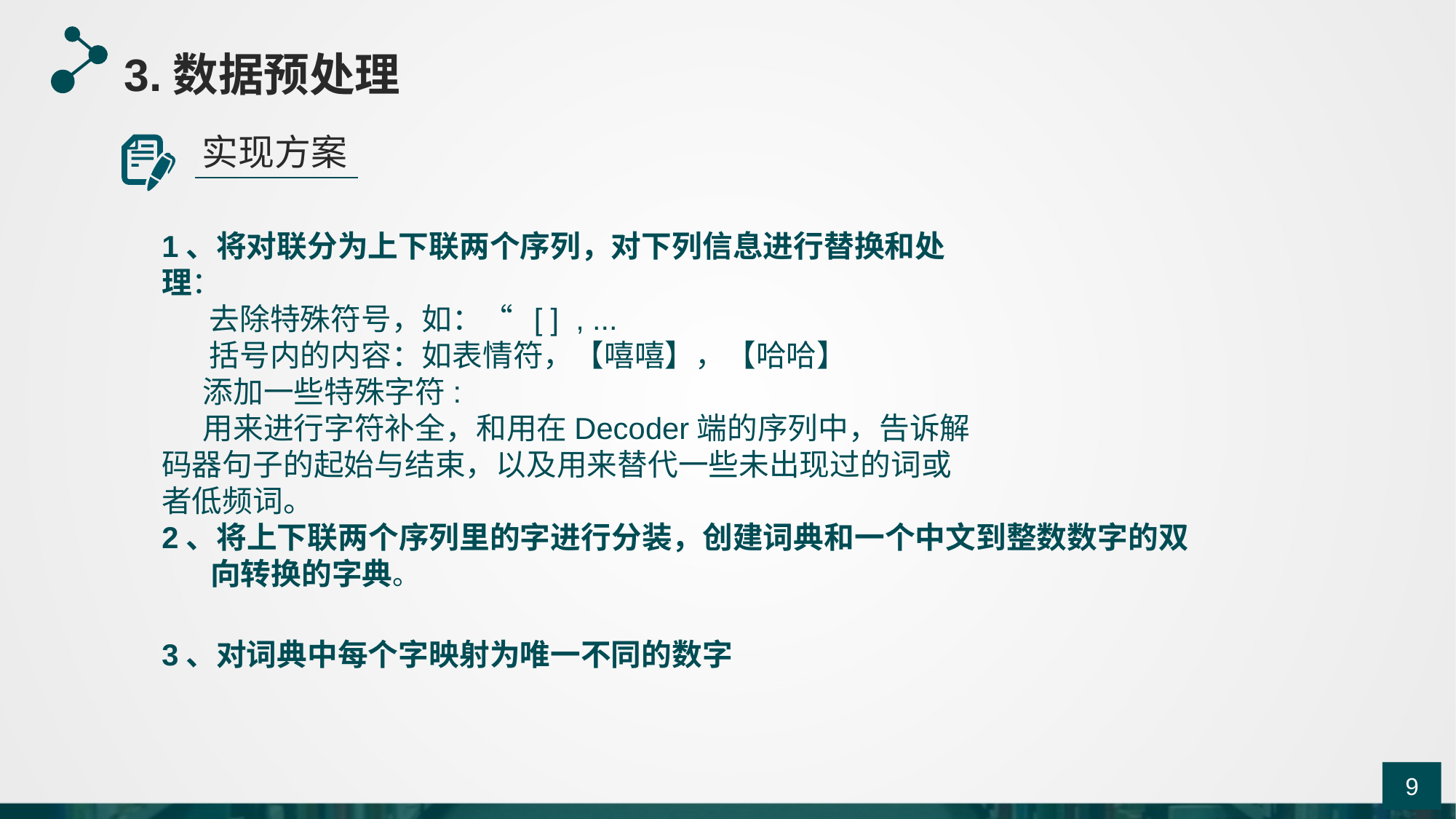

3.数据预处理

实现方案

1、将对联分为上下联两个序列，对下列信息进行替换和处理：
      去除特殊符号，如：“  [ ]  , ...
      括号内的内容：如表情符，【嘻嘻】，【哈哈】
     添加一些特殊字符:
     用来进行字符补全，和用在Decoder端的序列中，告诉解码器句子的起始与结束，以及用来替代一些未出现过的词或者低频词。
2、将上下联两个序列里的字进行分装，创建词典和一个中文到整数数字的双
      向转换的字典。

3、对词典中每个字映射为唯一不同的数字